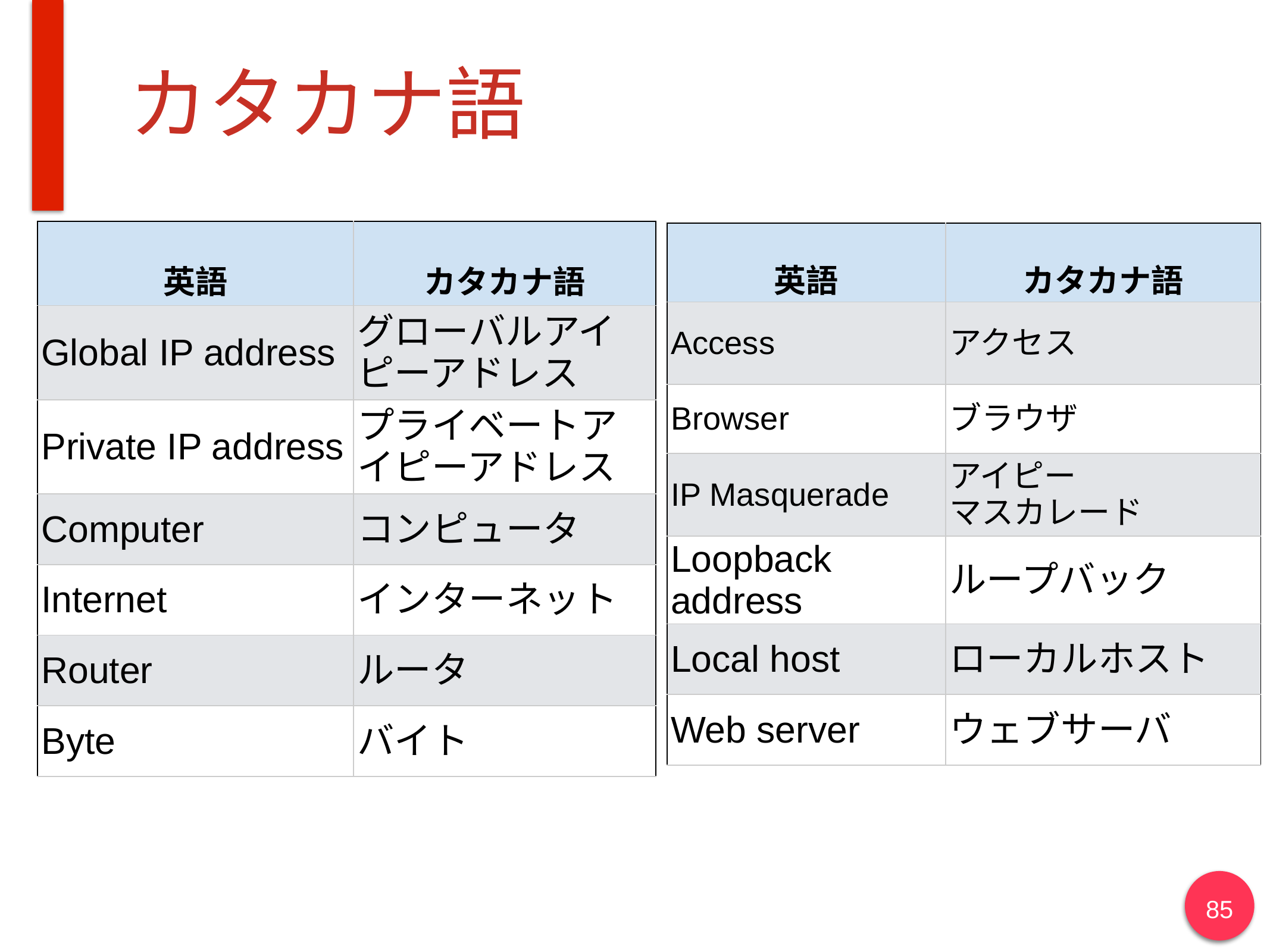

# カタカナ語
| 英語 | カタカナ語 |
| --- | --- |
| Global IP address | グローバルアイピーアドレス |
| Private IP address | プライベートアイピーアドレス |
| Computer | コンピュータ |
| Internet | インターネット |
| Router | ルータ |
| Byte | バイト |
| 英語 | カタカナ語 |
| --- | --- |
| Access | アクセス |
| Browser | ブラウザ |
| IP Masquerade | アイピー マスカレード |
| Loopback address | ループバック |
| Local host | ローカルホスト |
| Web server | ウェブサーバ |
85